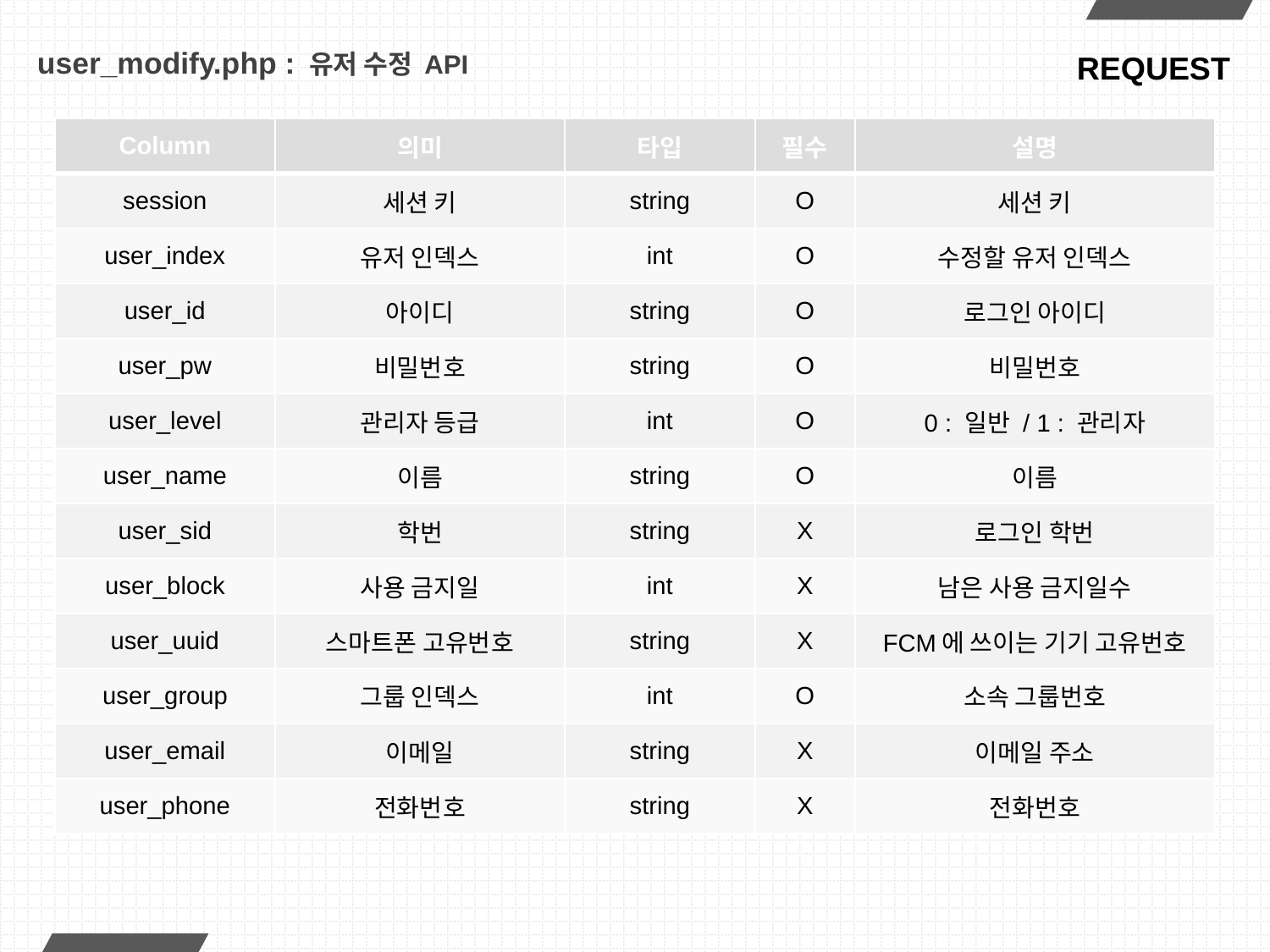

# user_modify.php : 유저 수정 API
REQUEST
| Column | 의미 | 타입 | 필수 | 설명 |
| --- | --- | --- | --- | --- |
| session | 세션 키 | string | O | 세션 키 |
| user\_index | 유저 인덱스 | int | O | 수정할 유저 인덱스 |
| user\_id | 아이디 | string | O | 로그인 아이디 |
| user\_pw | 비밀번호 | string | O | 비밀번호 |
| user\_level | 관리자 등급 | int | O | 0 : 일반 / 1 : 관리자 |
| user\_name | 이름 | string | O | 이름 |
| user\_sid | 학번 | string | X | 로그인 학번 |
| user\_block | 사용 금지일 | int | X | 남은 사용 금지일수 |
| user\_uuid | 스마트폰 고유번호 | string | X | FCM에 쓰이는 기기 고유번호 |
| user\_group | 그룹 인덱스 | int | O | 소속 그룹번호 |
| user\_email | 이메일 | string | X | 이메일 주소 |
| user\_phone | 전화번호 | string | X | 전화번호 |